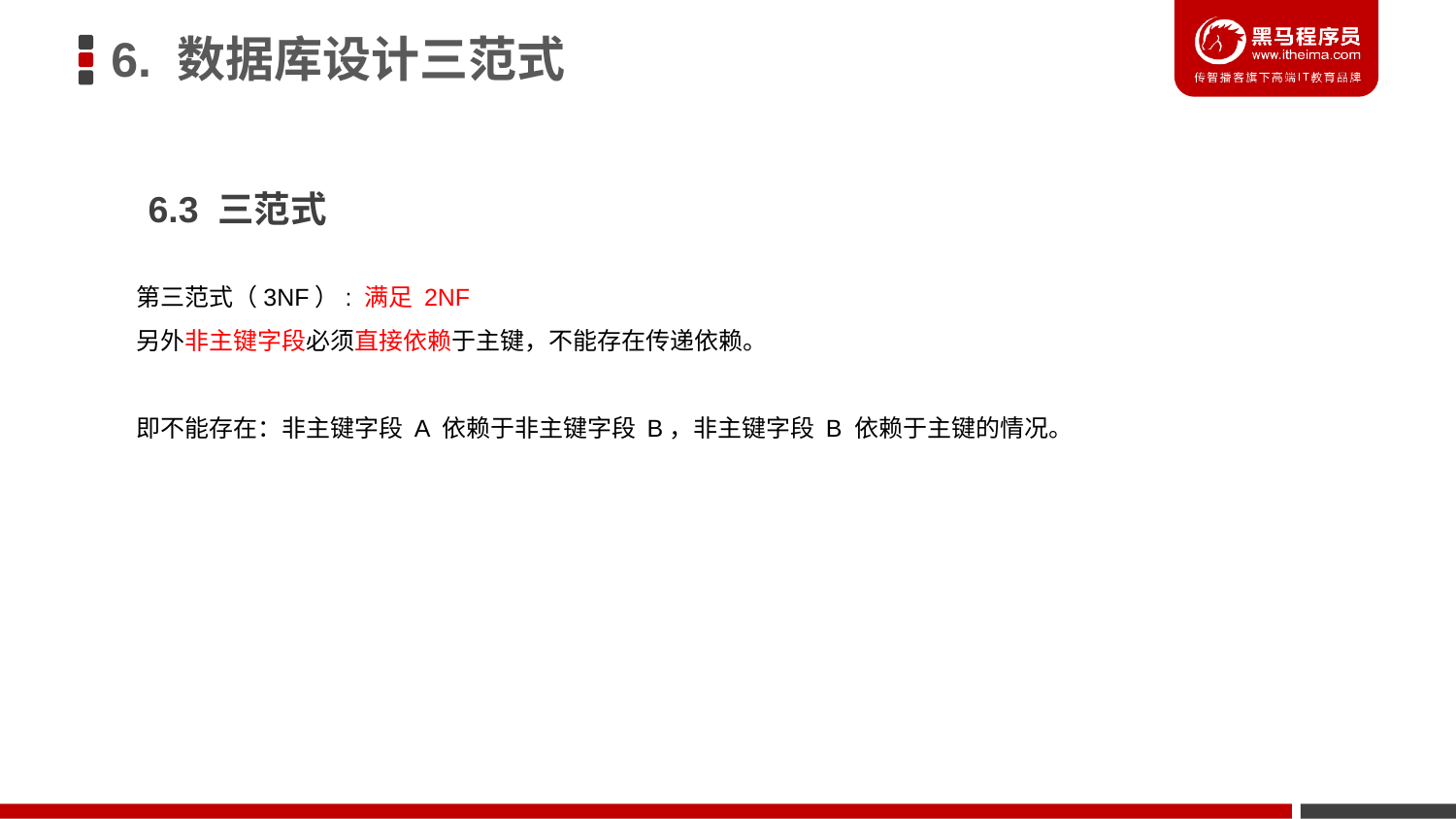

6. 数据库设计三范式
6.3 三范式
第三范式（3NF）: 满足 2NF
另外非主键字段必须直接依赖于主键，不能存在传递依赖。

即不能存在：非主键字段 A 依赖于非主键字段 B，非主键字段 B 依赖于主键的情况。